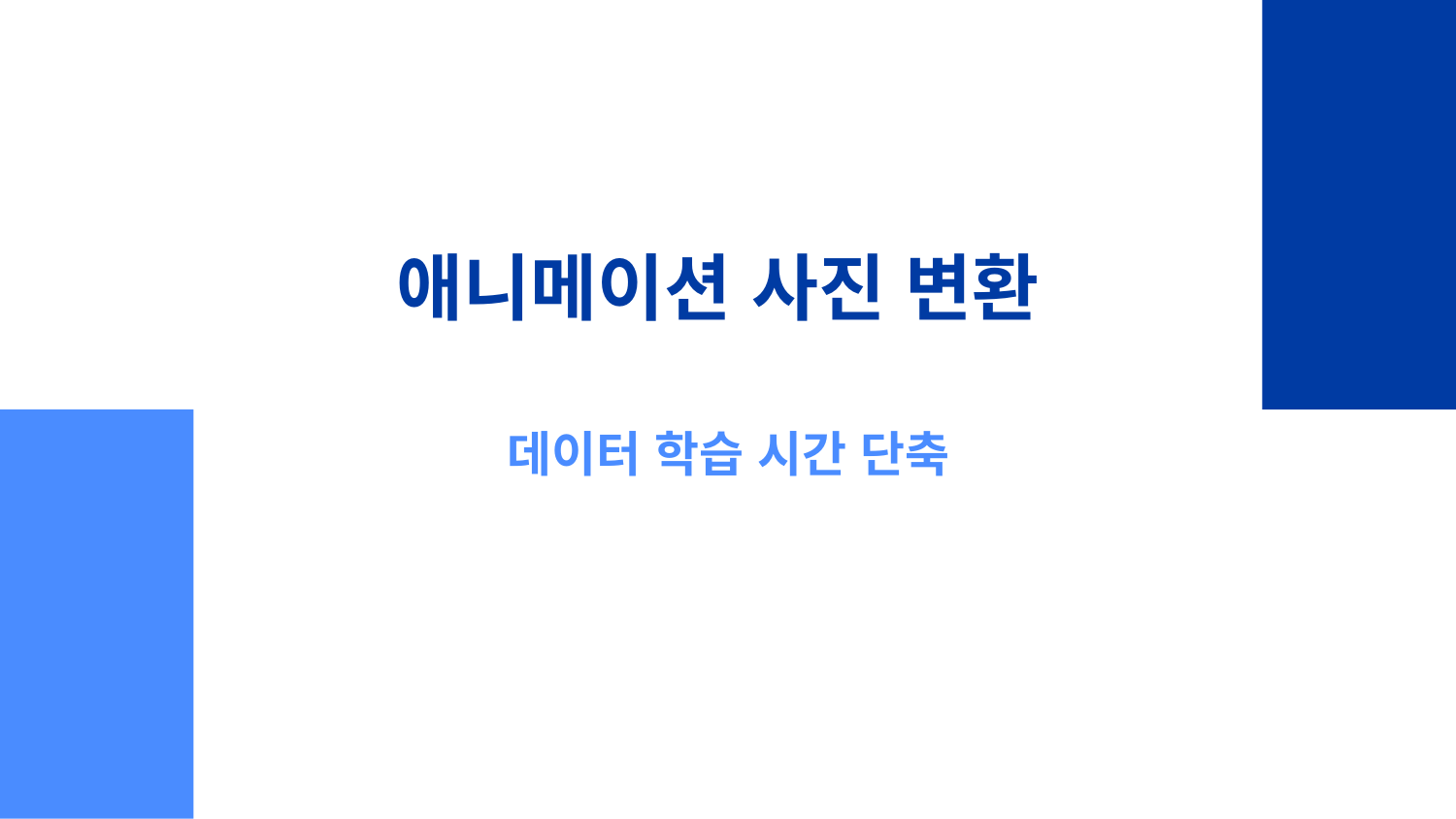

애니메이션 사진 변환
데이터 학습 시간 단축